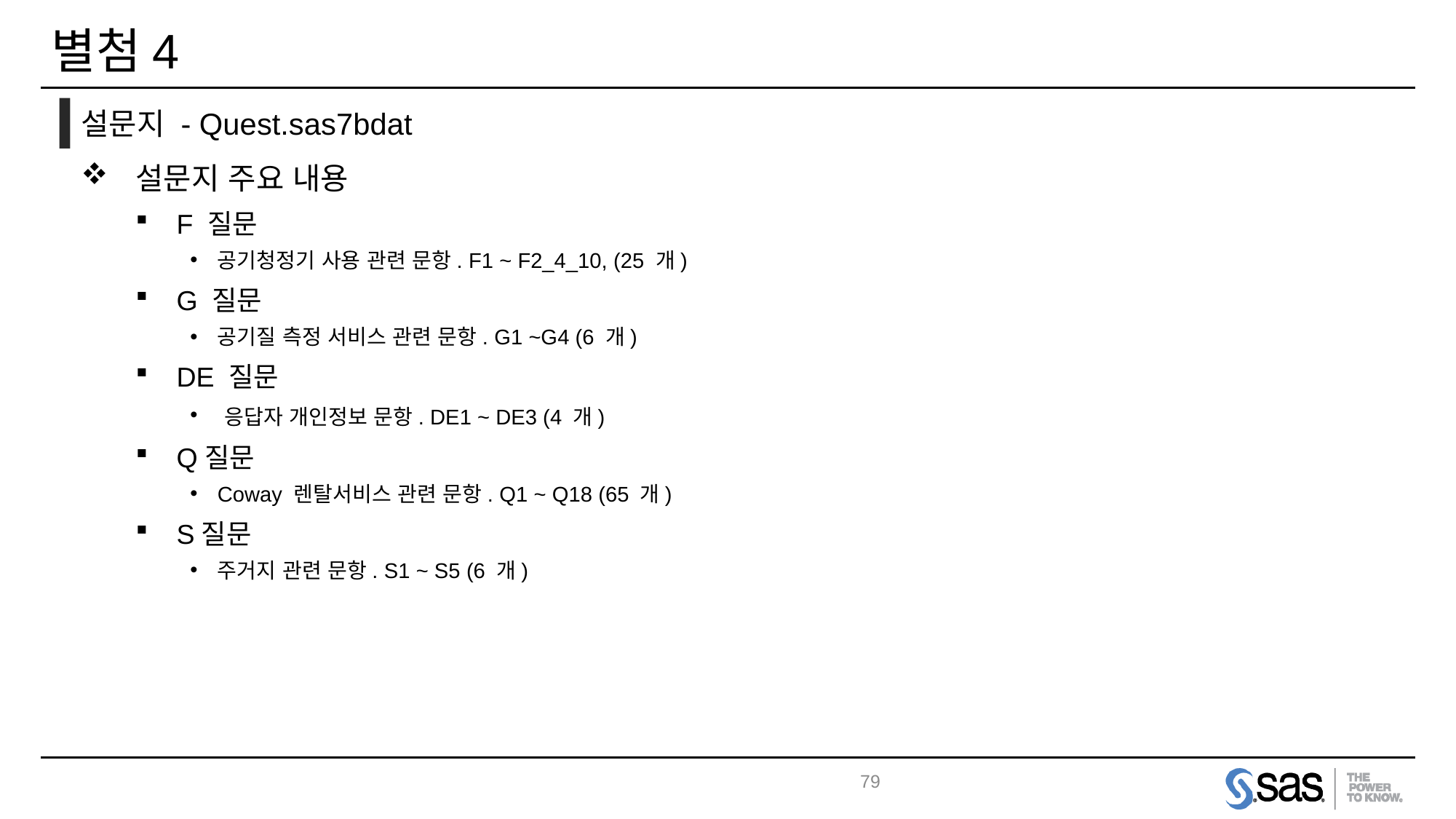

# 별첨4

설문지 - Quest.sas7bdat
설문지 주요 내용
F 질문
공기청정기 사용 관련 문항. F1 ~ F2_4_10, (25 개)
G 질문
공기질 측정 서비스 관련 문항. G1 ~G4 (6 개)
DE 질문
응답자 개인정보 문항. DE1 ~ DE3 (4 개)
Q질문
Coway 렌탈서비스 관련 문항. Q1 ~ Q18 (65 개)
S질문
주거지 관련 문항. S1 ~ S5 (6 개)

79